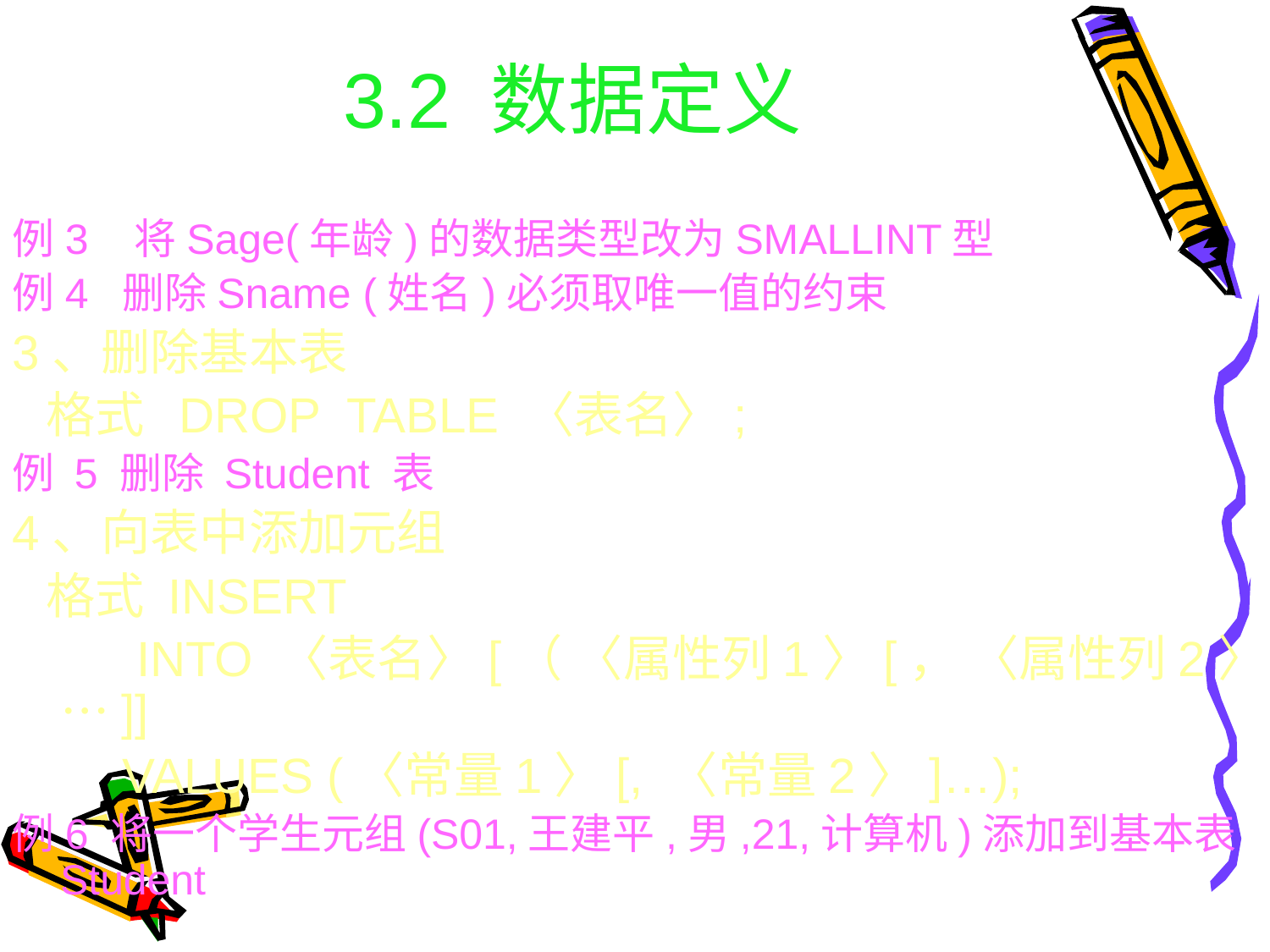

# 3.2 数据定义
例3   将Sage(年龄)的数据类型改为SMALLINT型
例4  删除Sname (姓名)必须取唯一值的约束
3、删除基本表
  格式  DROP  TABLE 〈表名〉;
例 5 删除 Student 表
4、向表中添加元组
  格式 INSERT
         INTO 〈表名〉[（ 〈属性列1〉[， 〈属性列2〉…]]
        VALUES (〈常量1〉[, 〈常量2〉]…);
例6 将一个学生元组(S01,王建平,男,21,计算机)添加到基本表Student